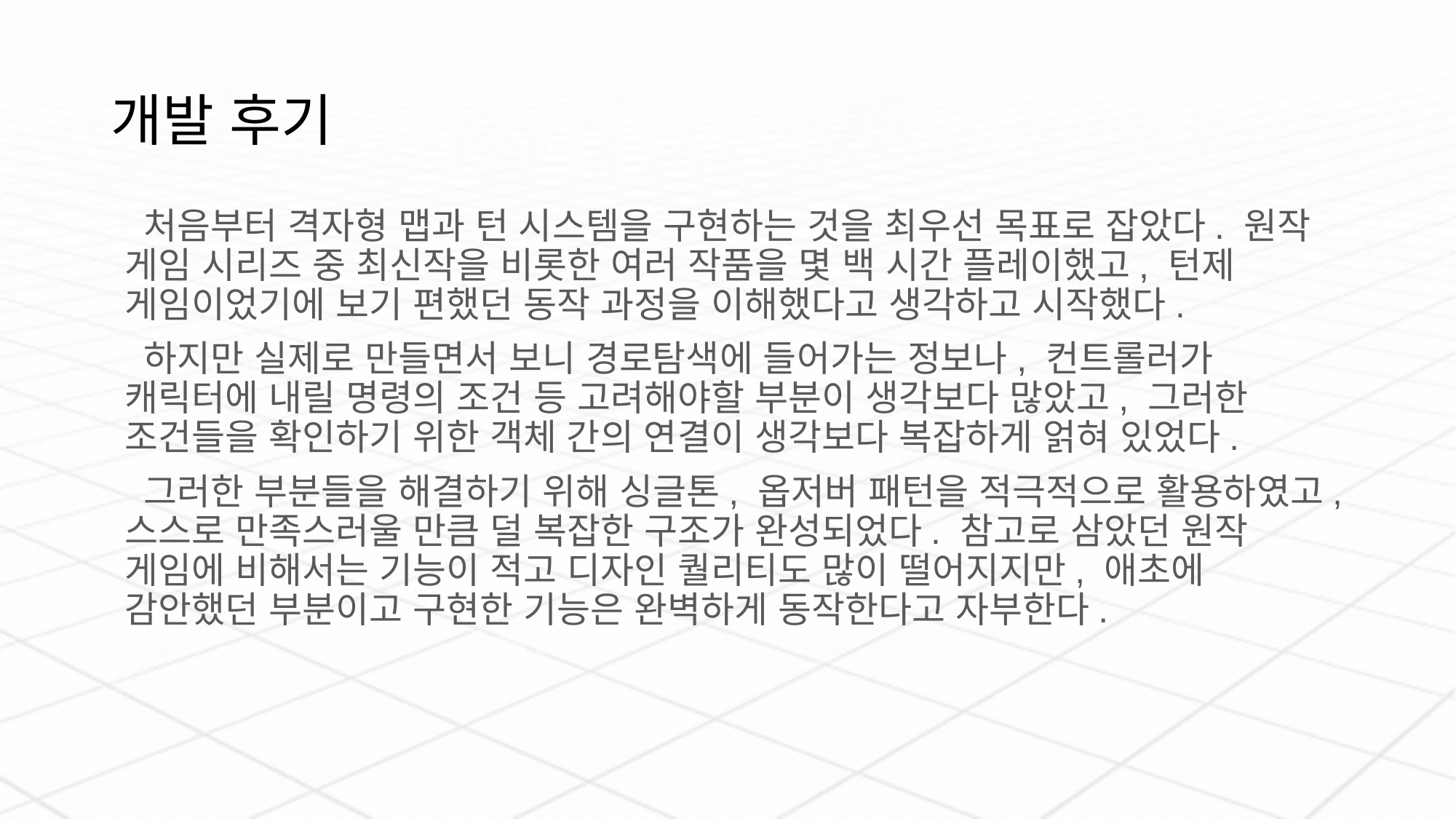

# 개발 후기
 처음부터 격자형 맵과 턴 시스템을 구현하는 것을 최우선 목표로 잡았다. 원작 게임 시리즈 중 최신작을 비롯한 여러 작품을 몇 백 시간 플레이했고, 턴제 게임이었기에 보기 편했던 동작 과정을 이해했다고 생각하고 시작했다.
 하지만 실제로 만들면서 보니 경로탐색에 들어가는 정보나, 컨트롤러가  캐릭터에 내릴 명령의 조건 등 고려해야할 부분이 생각보다 많았고, 그러한 조건들을 확인하기 위한 객체 간의 연결이 생각보다 복잡하게 얽혀 있었다.
 그러한 부분들을 해결하기 위해 싱글톤, 옵저버 패턴을 적극적으로 활용하였고, 스스로 만족스러울 만큼 덜 복잡한 구조가 완성되었다. 참고로 삼았던 원작 게임에 비해서는 기능이 적고 디자인 퀄리티도 많이 떨어지지만, 애초에 감안했던 부분이고 구현한 기능은 완벽하게 동작한다고 자부한다.